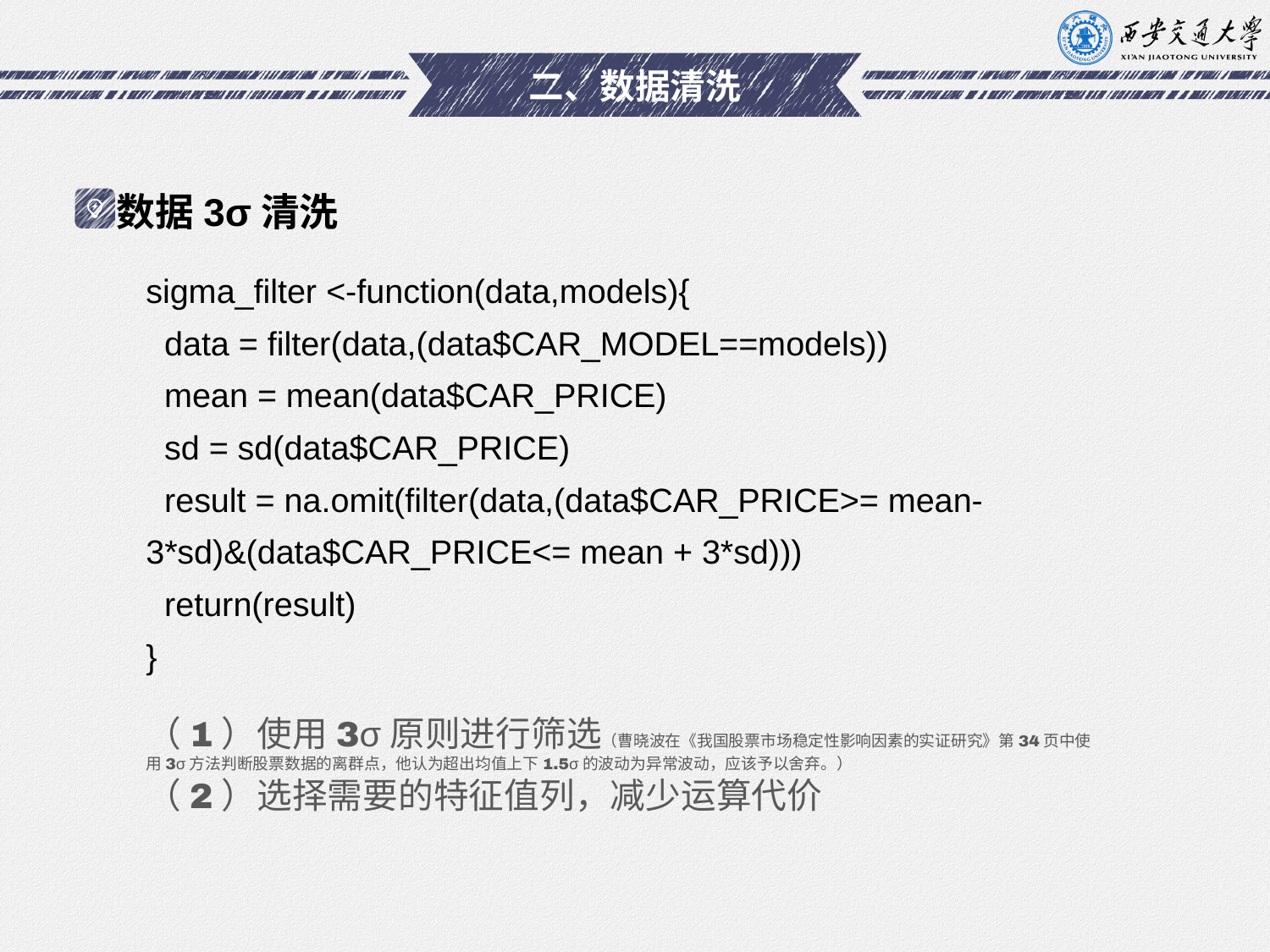

# 二、数据清洗
数据3σ清洗

sigma_filter <-function(data,models){
  data = filter(data,(data$CAR_MODEL==models))
  mean = mean(data$CAR_PRICE)
  sd = sd(data$CAR_PRICE)
  result = na.omit(filter(data,(data$CAR_PRICE>= mean-3*sd)&(data$CAR_PRICE<= mean + 3*sd)))
  return(result)
}
（1）使用3σ原则进行筛选（曹晓波在《我国股票市场稳定性影响因素的实证研究》第34页中使用3σ方法判断股票数据的离群点，他认为超出均值上下1.5σ的波动为异常波动，应该予以舍弃。）
（2）选择需要的特征值列，减少运算代价